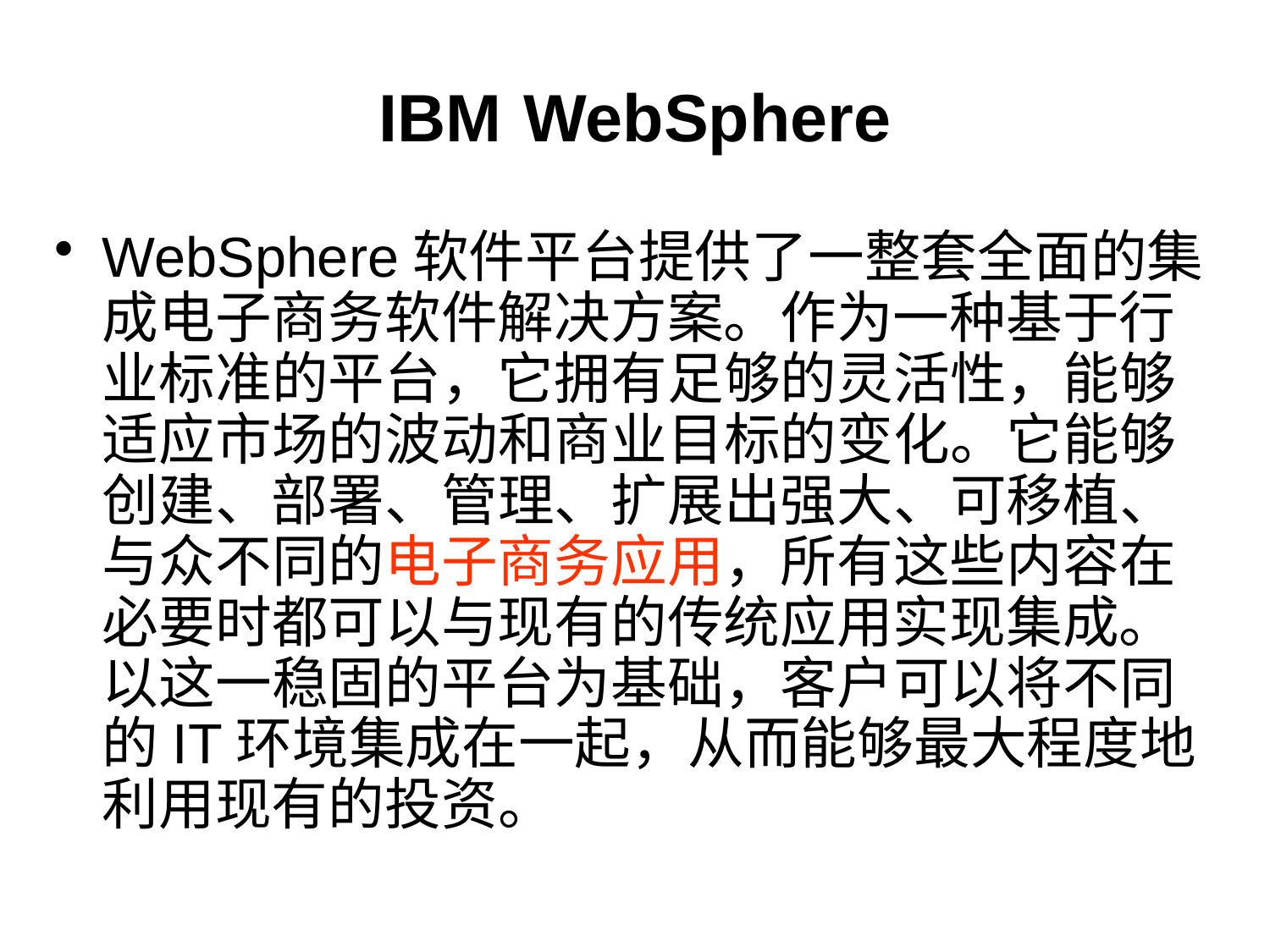

# IBM WebSphere
WebSphere软件平台提供了一整套全面的集成电子商务软件解决方案。作为一种基于行业标准的平台，它拥有足够的灵活性，能够适应市场的波动和商业目标的变化。它能够创建、部署、管理、扩展出强大、可移植、与众不同的电子商务应用，所有这些内容在必要时都可以与现有的传统应用实现集成。以这一稳固的平台为基础，客户可以将不同的IT环境集成在一起，从而能够最大程度地利用现有的投资。